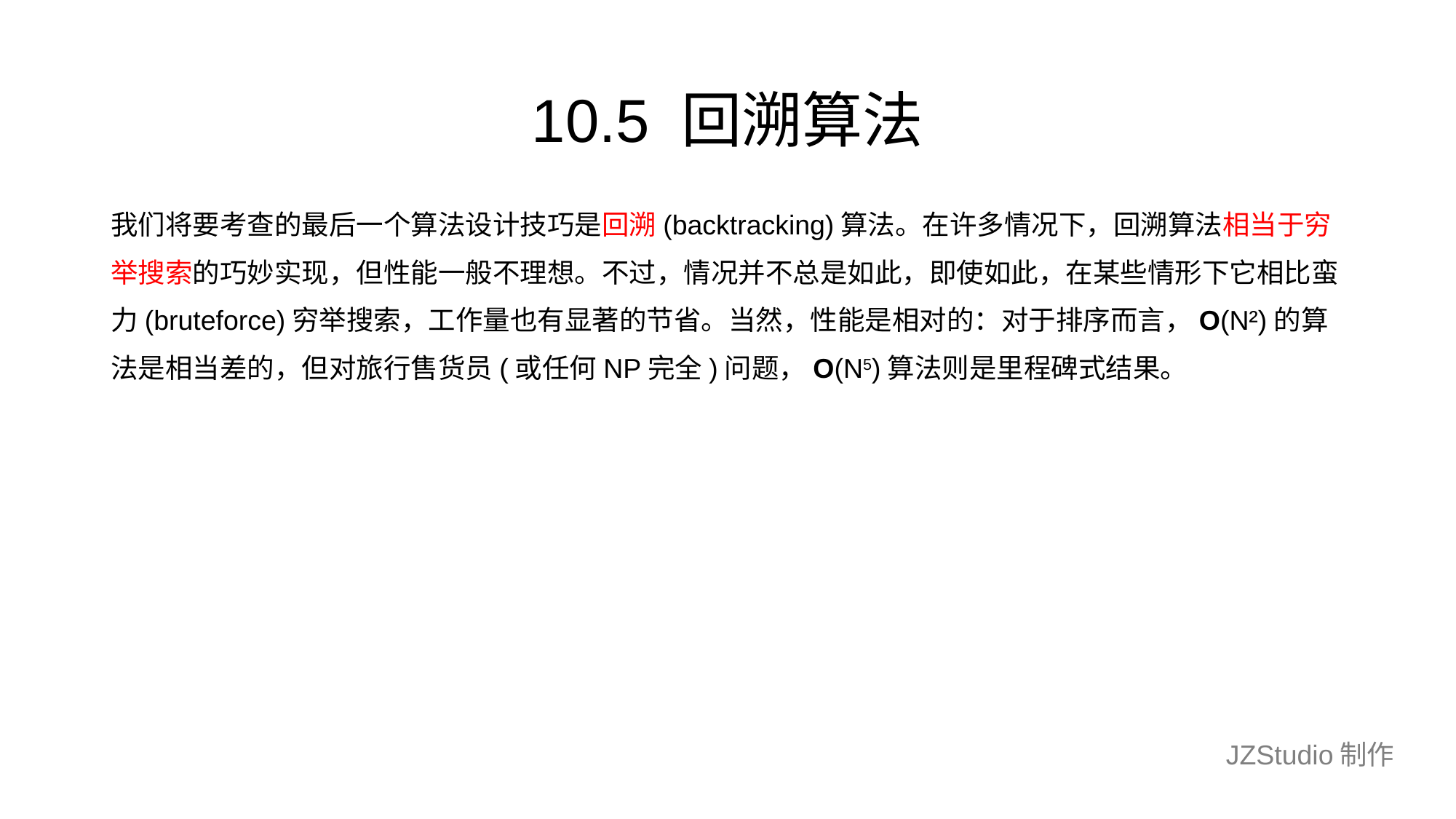

# 10.5 回溯算法
我们将要考查的最后一个算法设计技巧是回溯(backtracking)算法。在许多情况下，回溯算法相当于穷
举搜索的巧妙实现，但性能一般不理想。不过，情况并不总是如此，即使如此，在某些情形下它相比蛮
力(bruteforce)穷举搜索，工作量也有显著的节省。当然，性能是相对的：对于排序而言，O(N²)的算
法是相当差的，但对旅行售货员(或任何NP完全)问题，O(N5)算法则是里程碑式结果。